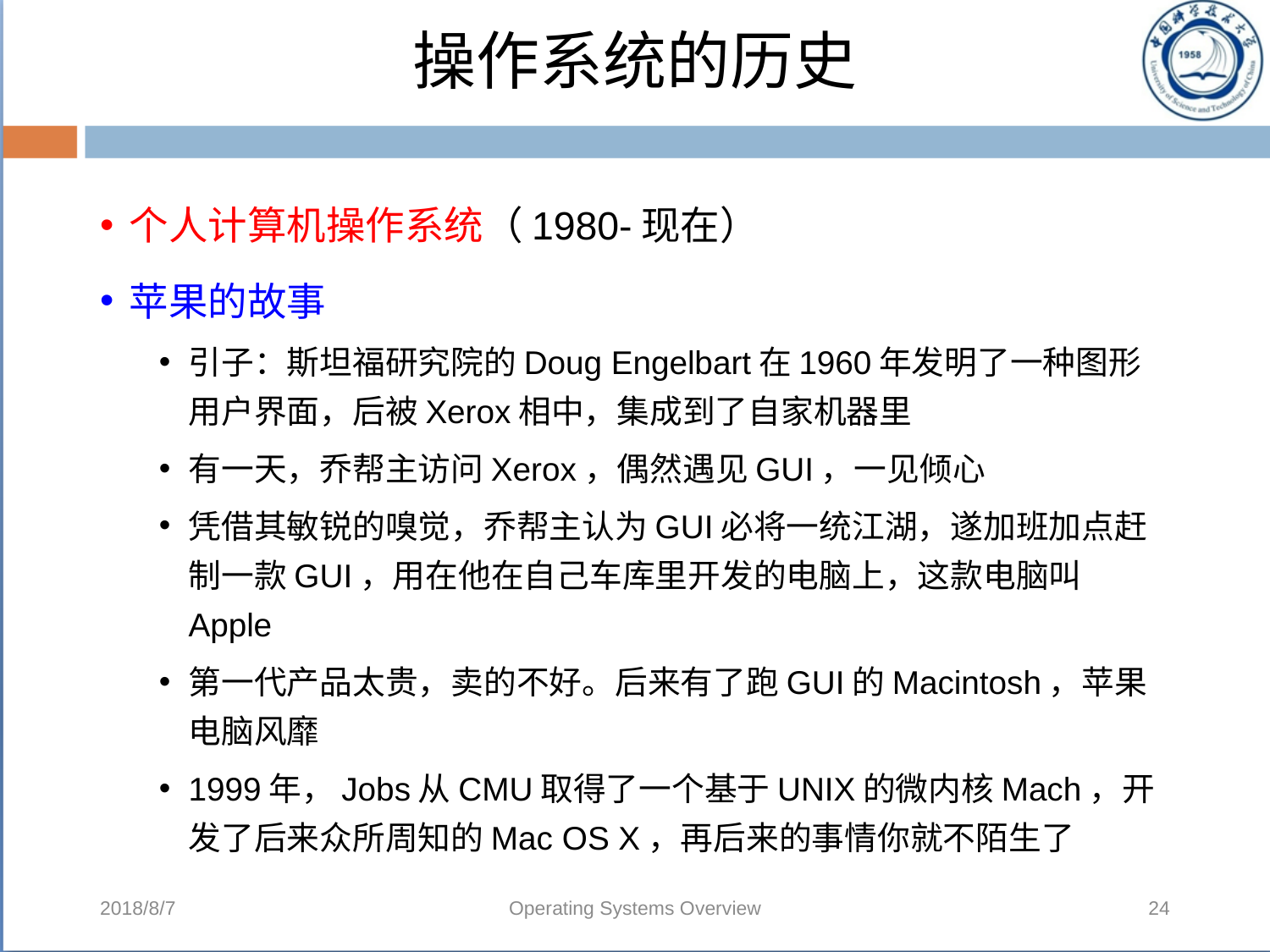

# 操作系统的历史
个人计算机操作系统（1980-现在）
苹果的故事
引子：斯坦福研究院的Doug Engelbart在1960年发明了一种图形用户界面，后被Xerox相中，集成到了自家机器里
有一天，乔帮主访问Xerox，偶然遇见GUI，一见倾心
凭借其敏锐的嗅觉，乔帮主认为GUI必将一统江湖，遂加班加点赶制一款GUI，用在他在自己车库里开发的电脑上，这款电脑叫Apple
第一代产品太贵，卖的不好。后来有了跑GUI的Macintosh，苹果电脑风靡
1999年，Jobs从CMU取得了一个基于UNIX的微内核Mach，开发了后来众所周知的Mac OS X，再后来的事情你就不陌生了
2018/8/7
Operating Systems Overview
24